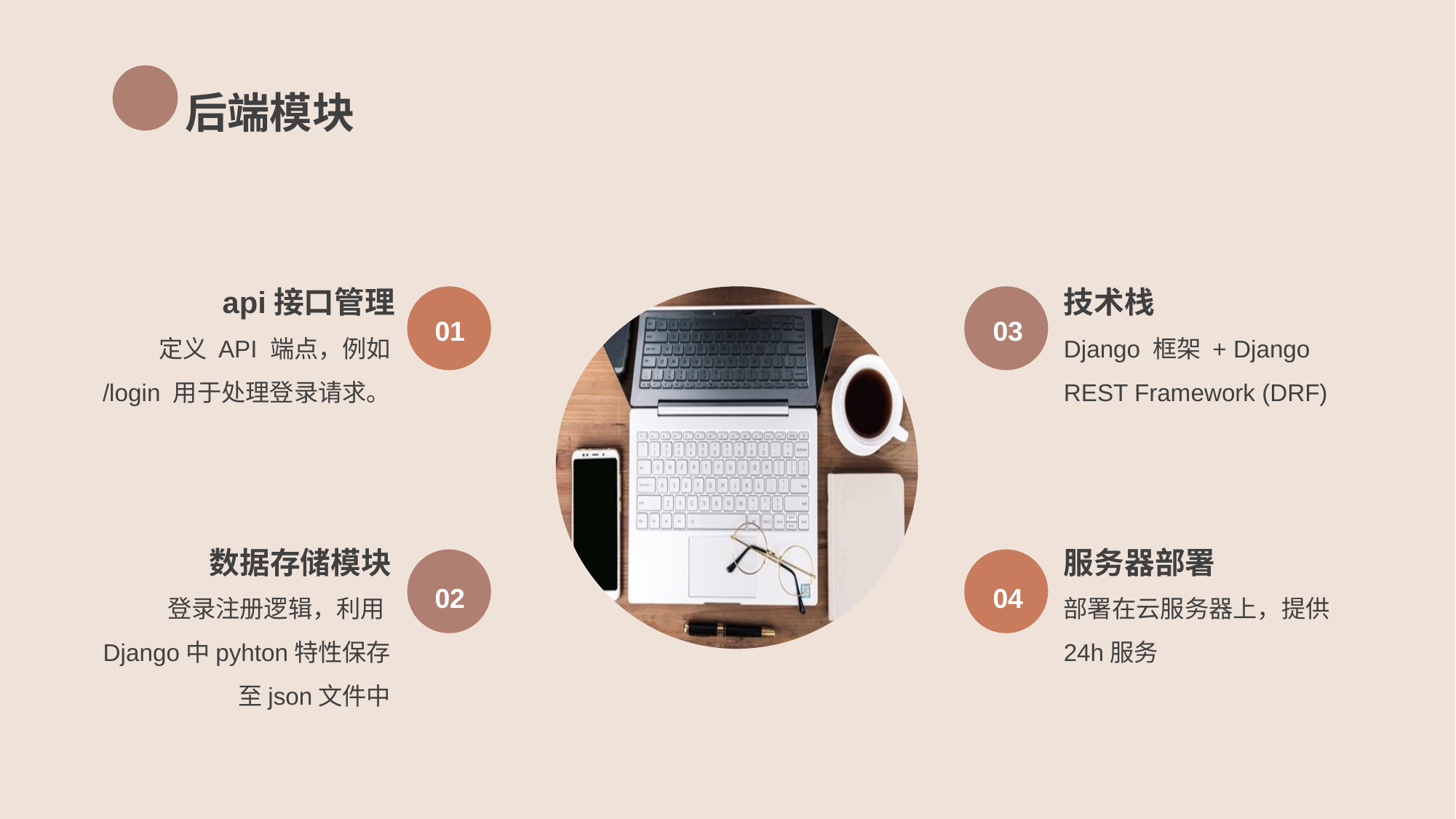

后端模块
api接口管理
技术栈

01
03
定义 API 端点，例如 /login 用于处理登录请求。
Django 框架 + Django REST Framework (DRF)
数据存储模块
服务器部署

02
04
登录注册逻辑，利用Django中pyhton特性保存至json文件中
部署在云服务器上，提供24h服务